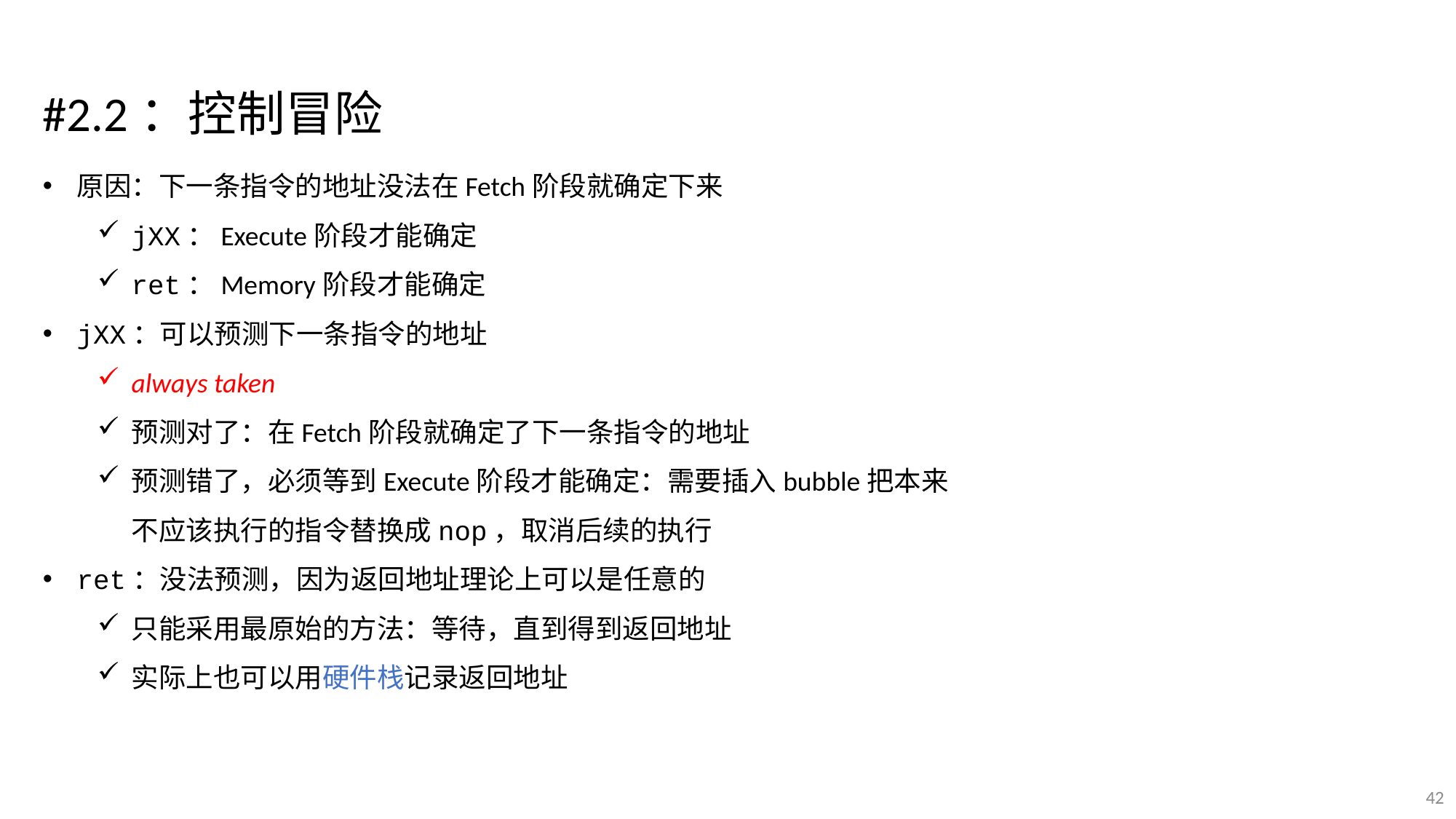

#2.2：控制冒险
原因：下一条指令的地址没法在Fetch阶段就确定下来
jXX：Execute阶段才能确定
ret：Memory阶段才能确定
jXX：可以预测下一条指令的地址
always taken
预测对了：在Fetch阶段就确定了下一条指令的地址
预测错了，必须等到Execute阶段才能确定：需要插入bubble把本来不应该执行的指令替换成nop，取消后续的执行
ret：没法预测，因为返回地址理论上可以是任意的
只能采用最原始的方法：等待，直到得到返回地址
实际上也可以用硬件栈记录返回地址
42